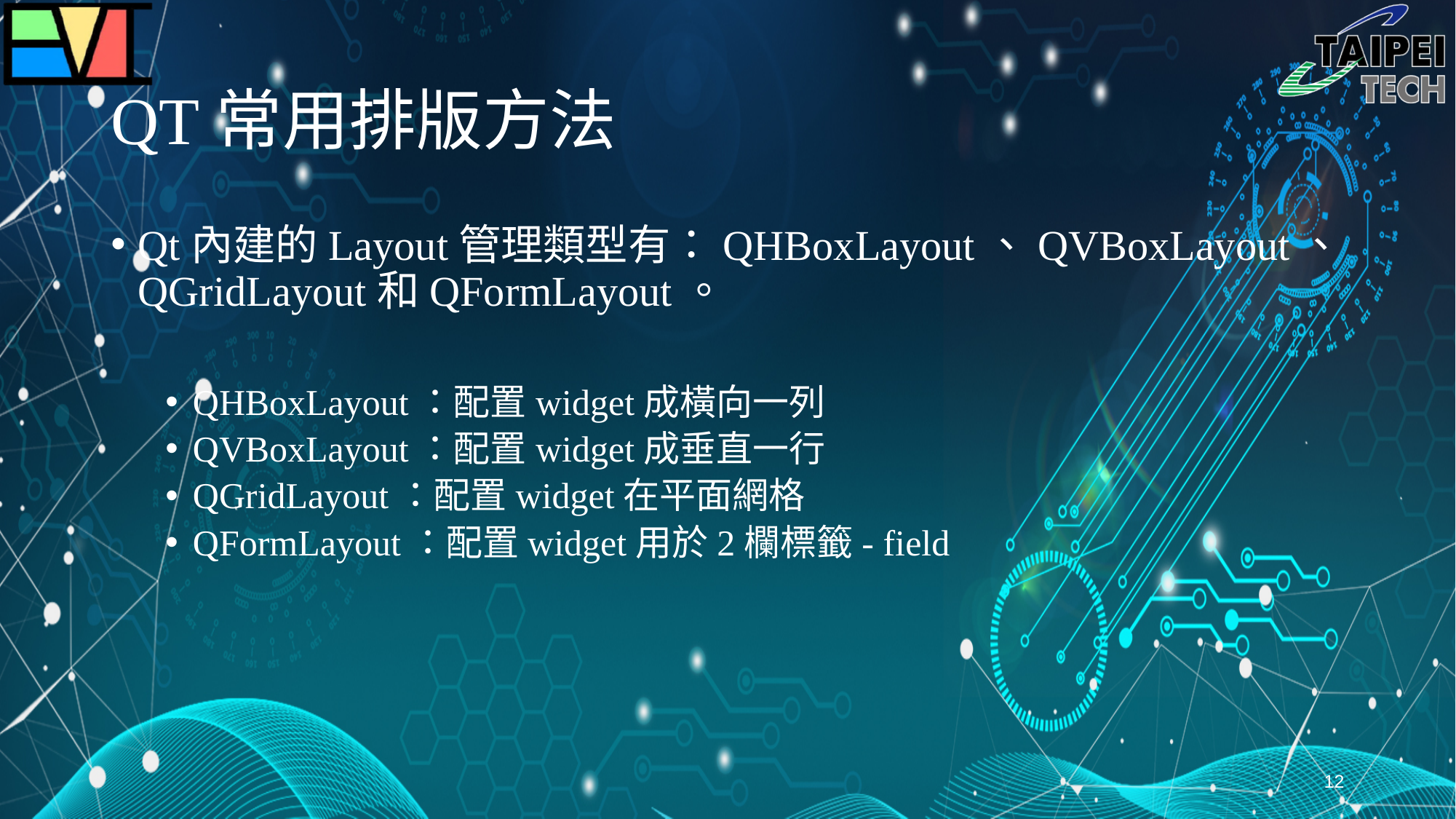

# QT常用排版方法
Qt內建的Layout管理類型有：QHBoxLayout、QVBoxLayout、QGridLayout和QFormLayout。

QHBoxLayout：配置widget成橫向一列
QVBoxLayout：配置widget成垂直一行
QGridLayout：配置widget在平面網格
QFormLayout：配置widget用於2欄標籤- field
12